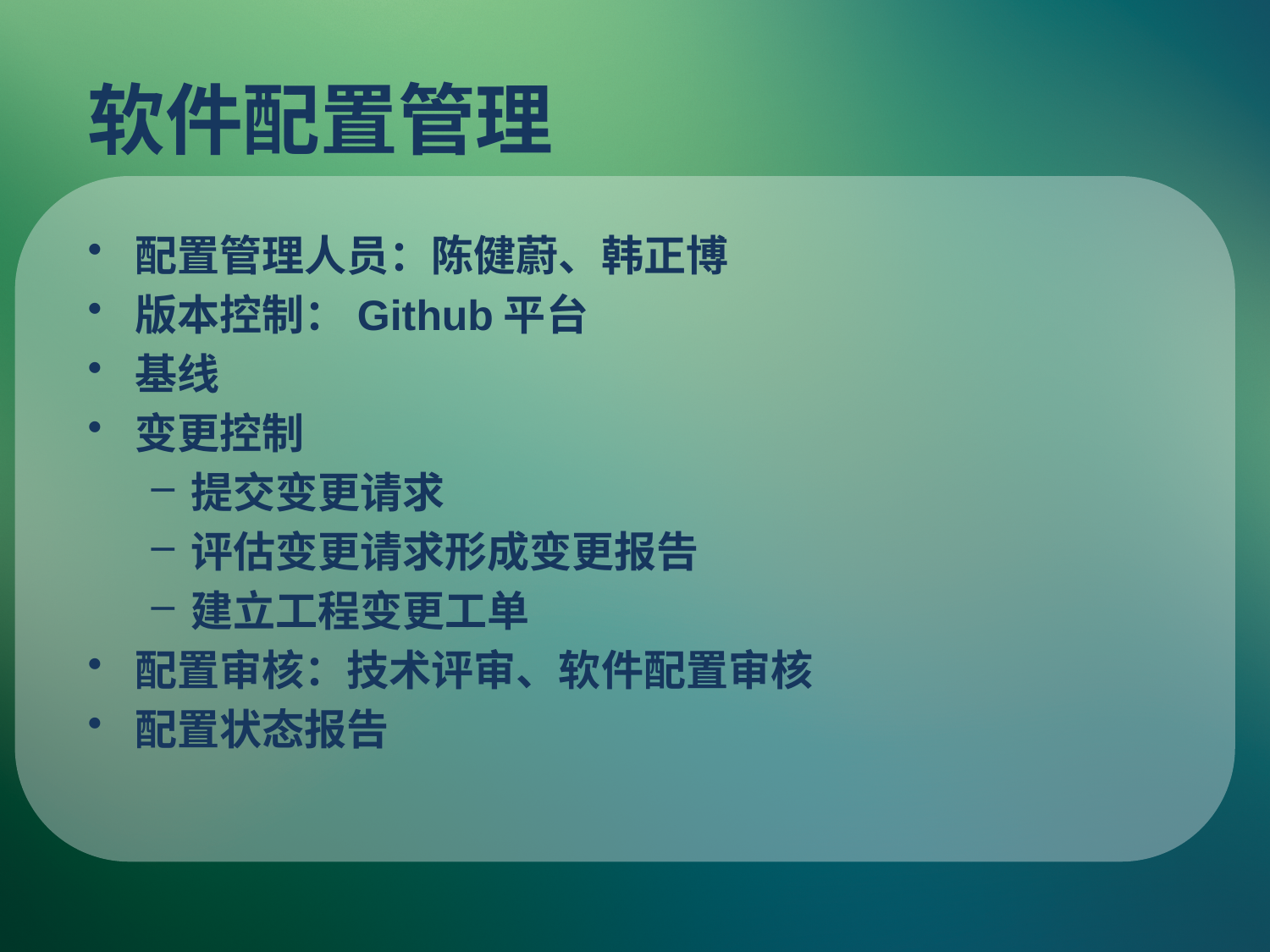

# 软件配置管理

配置管理人员：陈健蔚、韩正博
版本控制：Github平台
基线
变更控制
提交变更请求
评估变更请求形成变更报告
建立工程变更工单
配置审核：技术评审、软件配置审核
配置状态报告